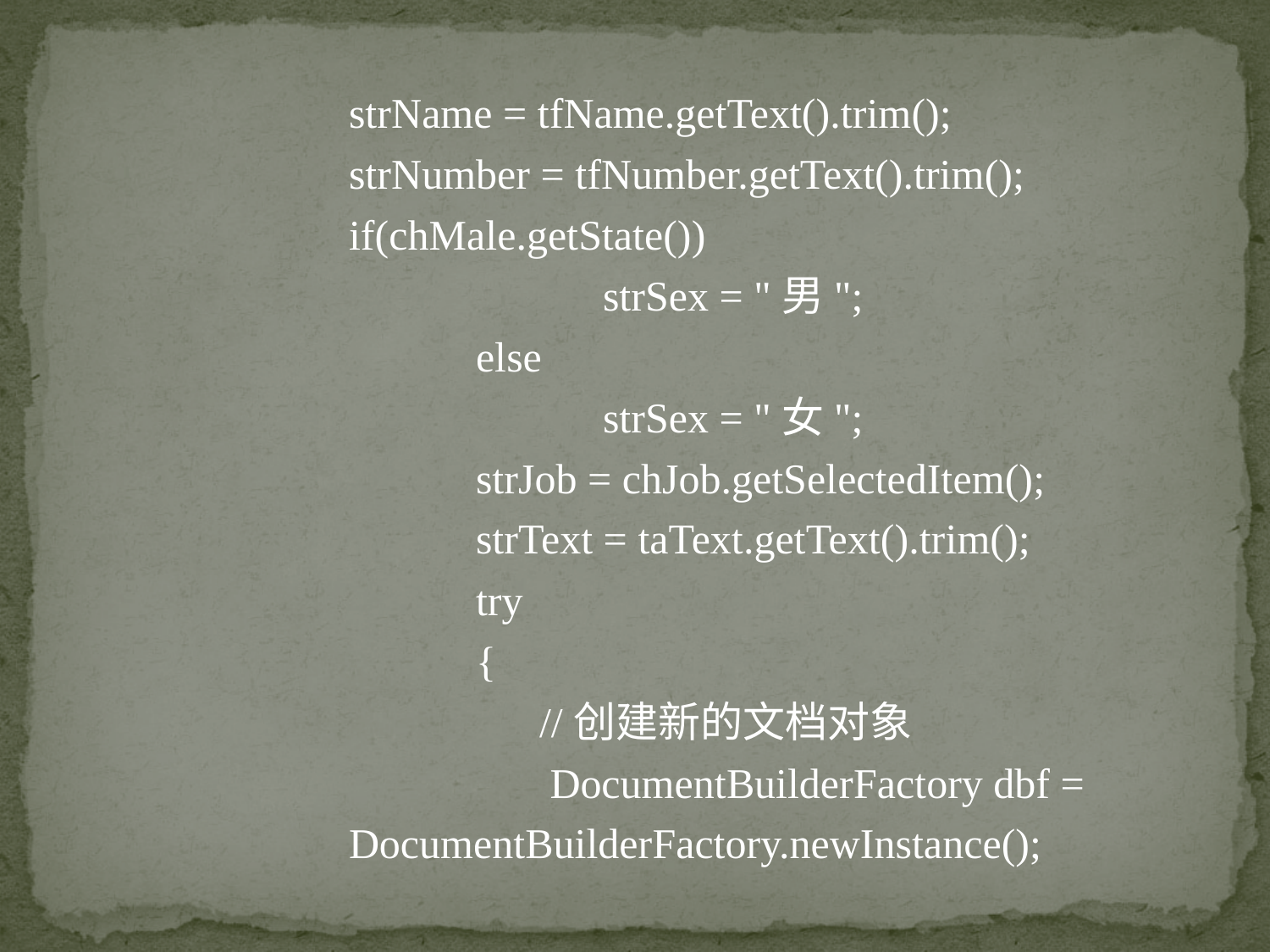

strName = tfName.getText().trim();
strNumber = tfNumber.getText().trim();
if(chMale.getState())
		strSex = "男";
	else
		strSex = "女";
	strJob = chJob.getSelectedItem();
	strText = taText.getText().trim();
	try
	{
                  //创建新的文档对象
	       DocumentBuilderFactory dbf = DocumentBuilderFactory.newInstance();